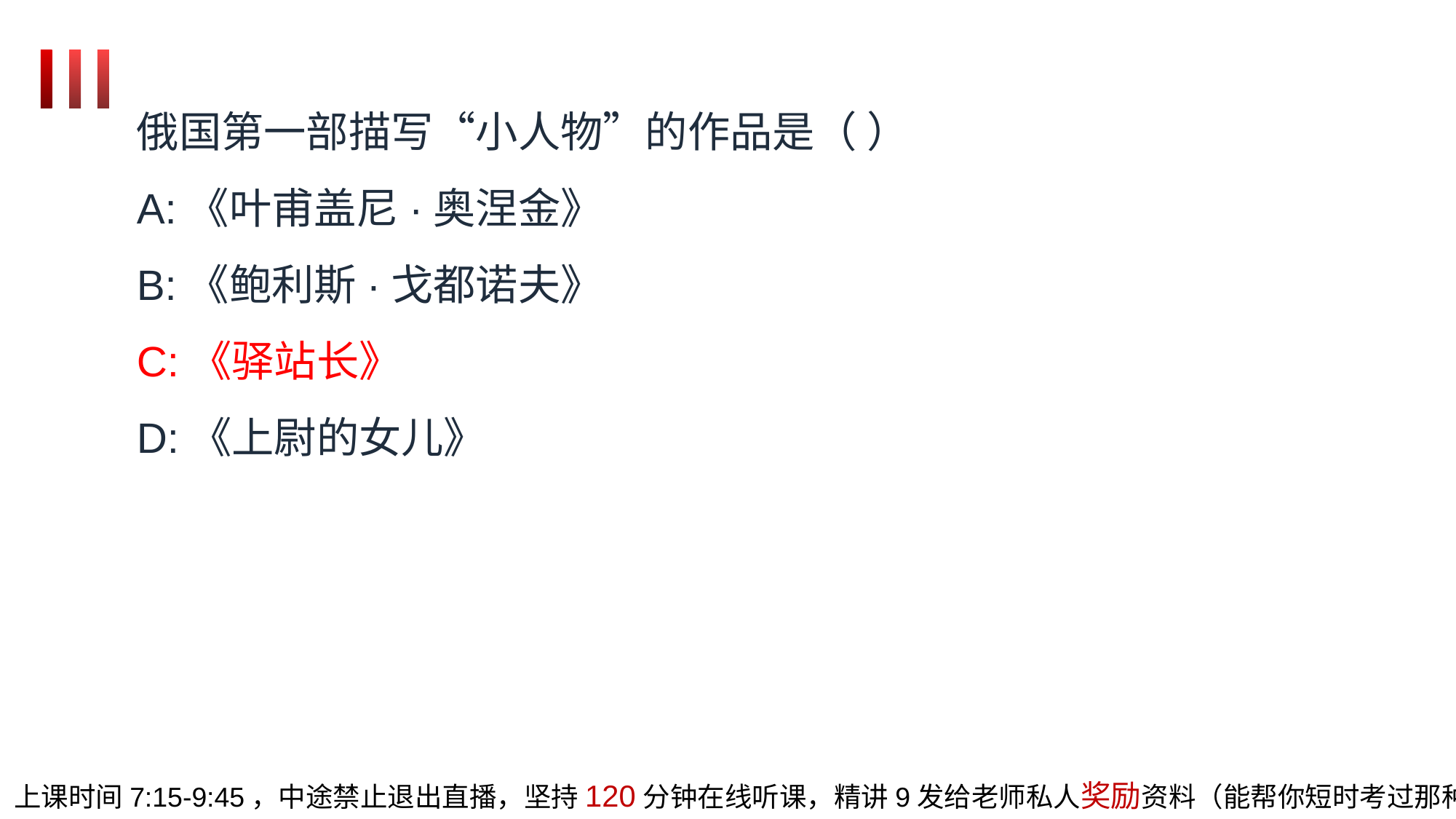

俄国第一部描写“小人物”的作品是（ ）
A:《叶甫盖尼·奥涅金》
B:《鲍利斯·戈都诺夫》
C:《驿站长》
D:《上尉的女儿》